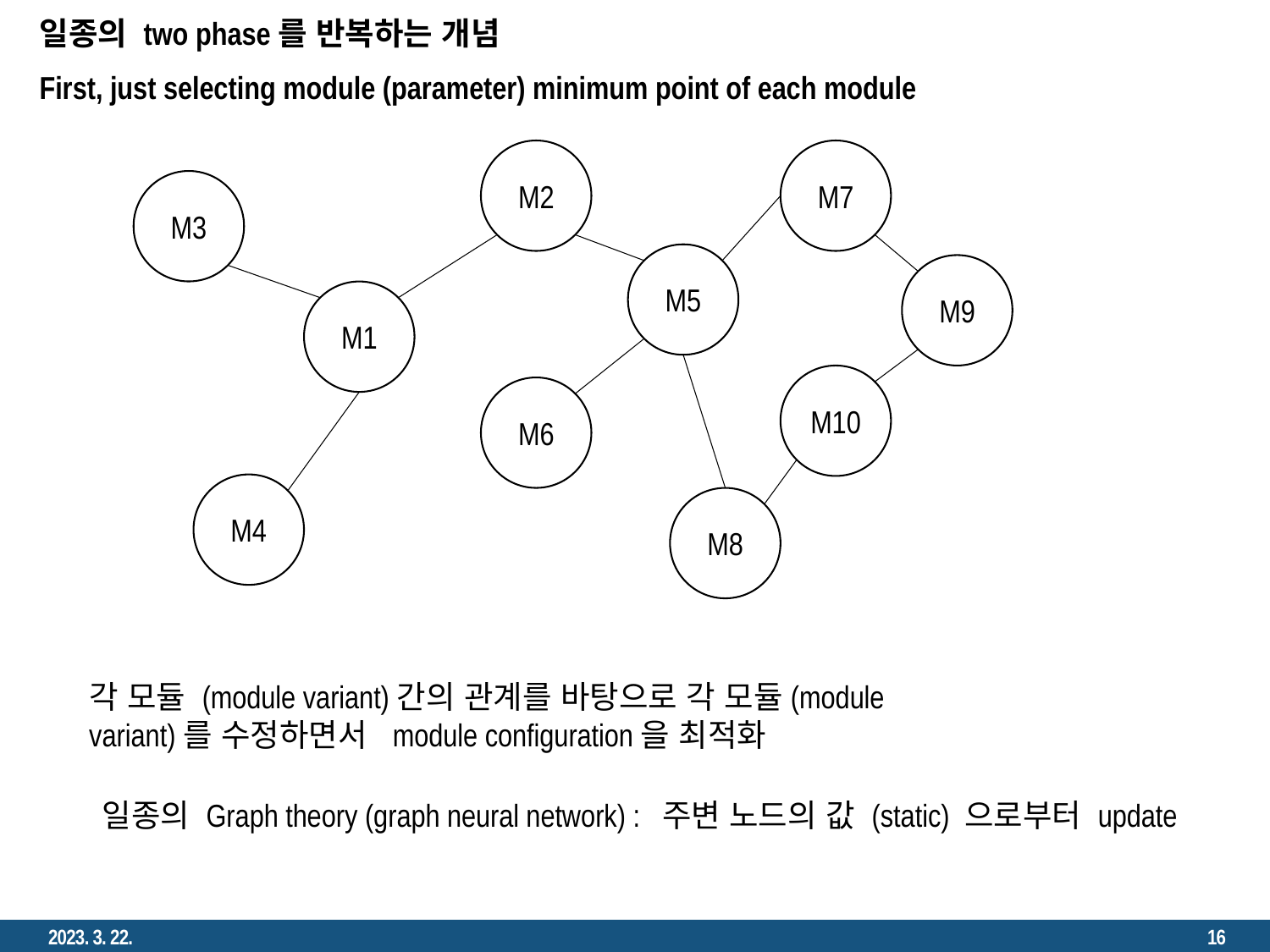

복잡한 제품의 최적의 module configuration을 한번에 정하는 것은 불가능에 가깝다.
일종의 two phase를 반복하는 개념
First, just selecting module (parameter) minimum point of each module
M2
M7
M3
M5
M9
M1
M10
M6
M4
M8
각 모듈 (module variant)간의 관계를 바탕으로 각 모듈(module variant)를 수정하면서  module configuration을 최적화
일종의 Graph theory (graph neural network) :  주변 노드의 값 (static) 으로부터 update
2023. 3. 22.
16